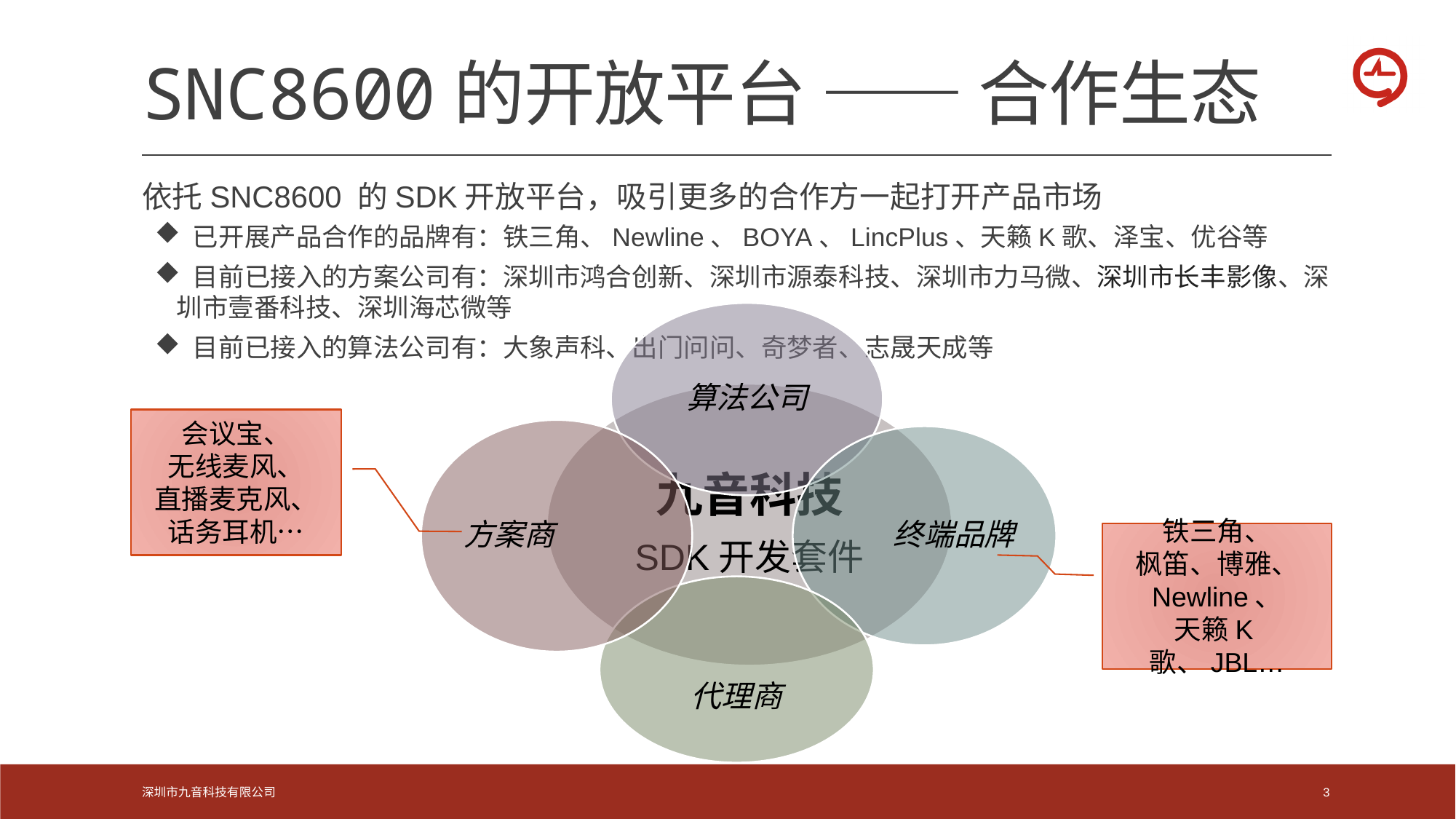

# SNC8600的开放平台 —— 合作生态
依托SNC8600 的SDK开放平台，吸引更多的合作方一起打开产品市场
 已开展产品合作的品牌有：铁三角、Newline、BOYA、LincPlus、天籁K歌、泽宝、优谷等
 目前已接入的方案公司有：深圳市鸿合创新、深圳市源泰科技、深圳市力马微、深圳市长丰影像、深圳市壹番科技、深圳海芯微等
 目前已接入的算法公司有：大象声科、出门问问、奇梦者、志晟天成等

九音科技
SDK开发套件
算法公司
 终端品牌

代理商
方案商
会议宝、
无线麦风、
直播麦克风、
话务耳机…
铁三角、
枫笛、博雅、
Newline、
天籁K歌、JBL…
深圳市九音科技有限公司
3